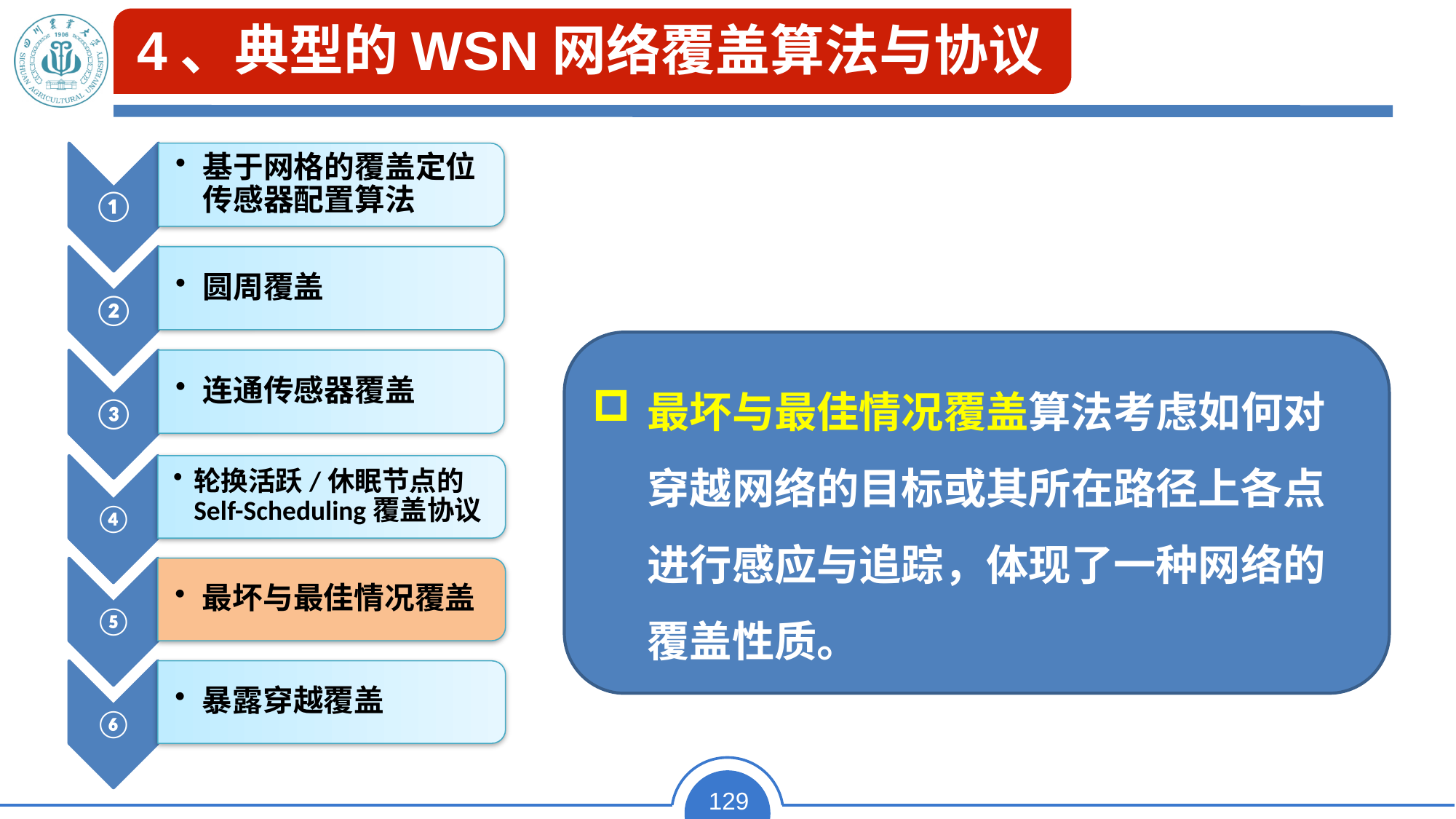

# 4、典型的WSN网络覆盖算法与协议
①
基于网格的覆盖定位传感器配置算法
②
圆周覆盖
③
连通传感器覆盖
最坏与最佳情况覆盖算法考虑如何对穿越网络的目标或其所在路径上各点进行感应与追踪，体现了一种网络的覆盖性质。
④
轮换活跃/休眠节点的Self-Scheduling覆盖协议
⑤
最坏与最佳情况覆盖
⑥
暴露穿越覆盖